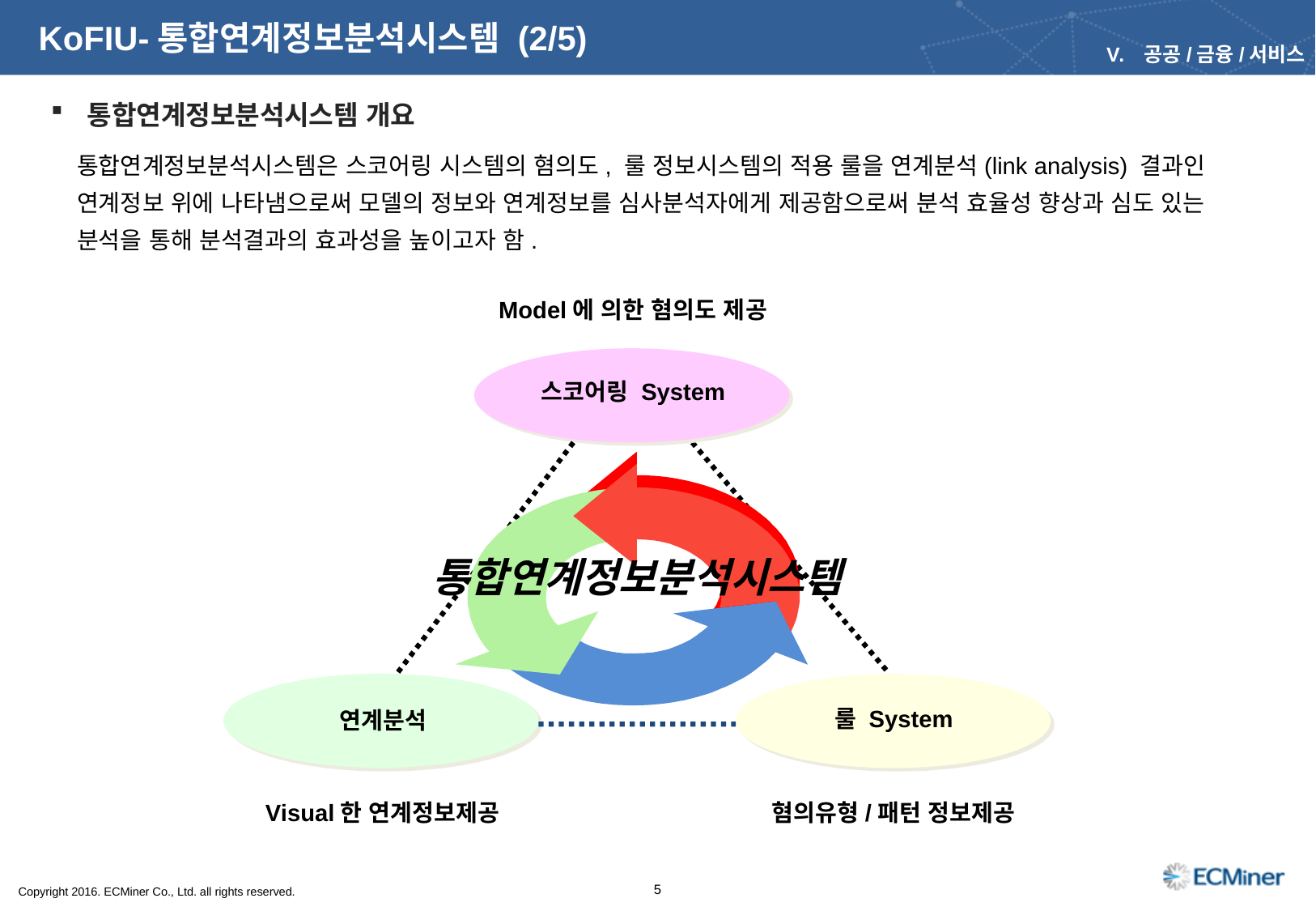

KoFIU-통합연계정보분석시스템 (2/5)
공공/금융/서비스
 통합연계정보분석시스템 개요
통합연계정보분석시스템은 스코어링 시스템의 혐의도, 룰 정보시스템의 적용 룰을 연계분석(link analysis) 결과인 연계정보 위에 나타냄으로써 모델의 정보와 연계정보를 심사분석자에게 제공함으로써 분석 효율성 향상과 심도 있는 분석을 통해 분석결과의 효과성을 높이고자 함.
Model에 의한 혐의도 제공

스코어링 System

통합연계정보분석시스템

연계분석

룰 System

Visual한 연계정보제공
혐의유형/패턴 정보제공